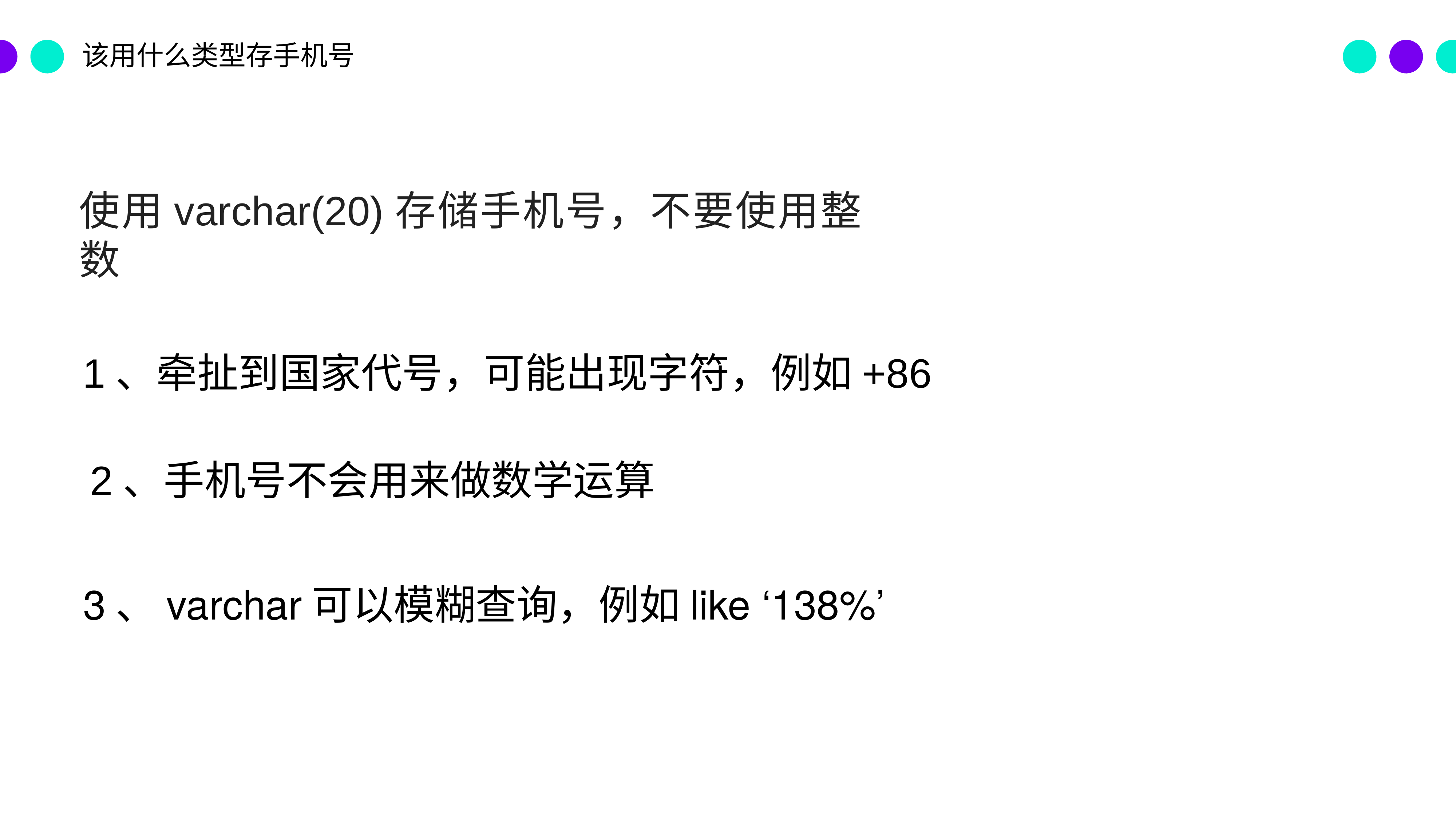

该用什么类型存手机号

使用varchar(20)存储手机号，不要使用整数
1、牵扯到国家代号，可能出现字符，例如+86
2、手机号不会用来做数学运算
3、varchar可以模糊查询，例如like ‘138%’